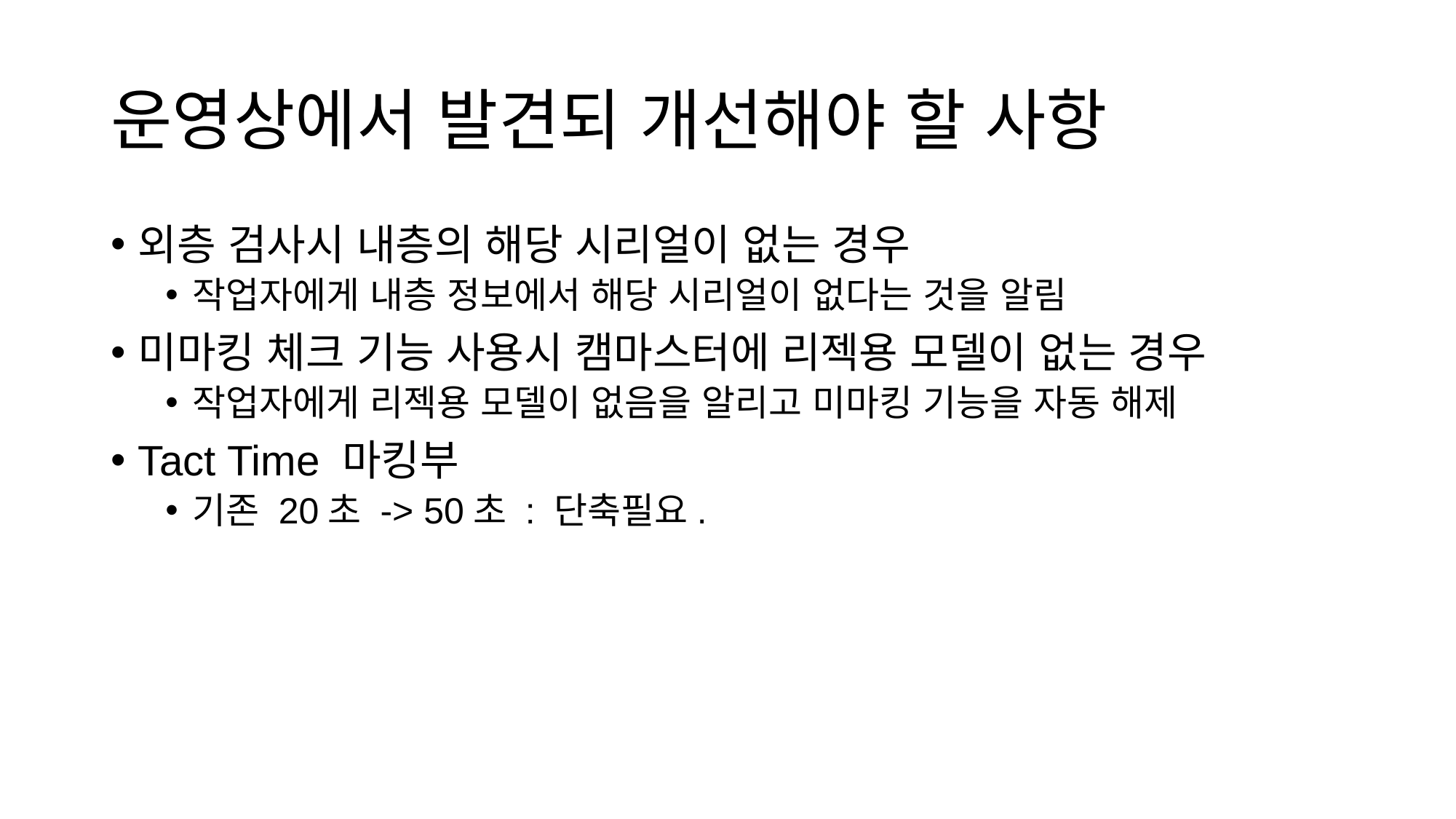

# 운영상에서 발견되 개선해야 할 사항
외층 검사시 내층의 해당 시리얼이 없는 경우
작업자에게 내층 정보에서 해당 시리얼이 없다는 것을 알림
미마킹 체크 기능 사용시 캠마스터에 리젝용 모델이 없는 경우
작업자에게 리젝용 모델이 없음을 알리고 미마킹 기능을 자동 해제
Tact Time 마킹부
기존 20초 -> 50초 : 단축필요.